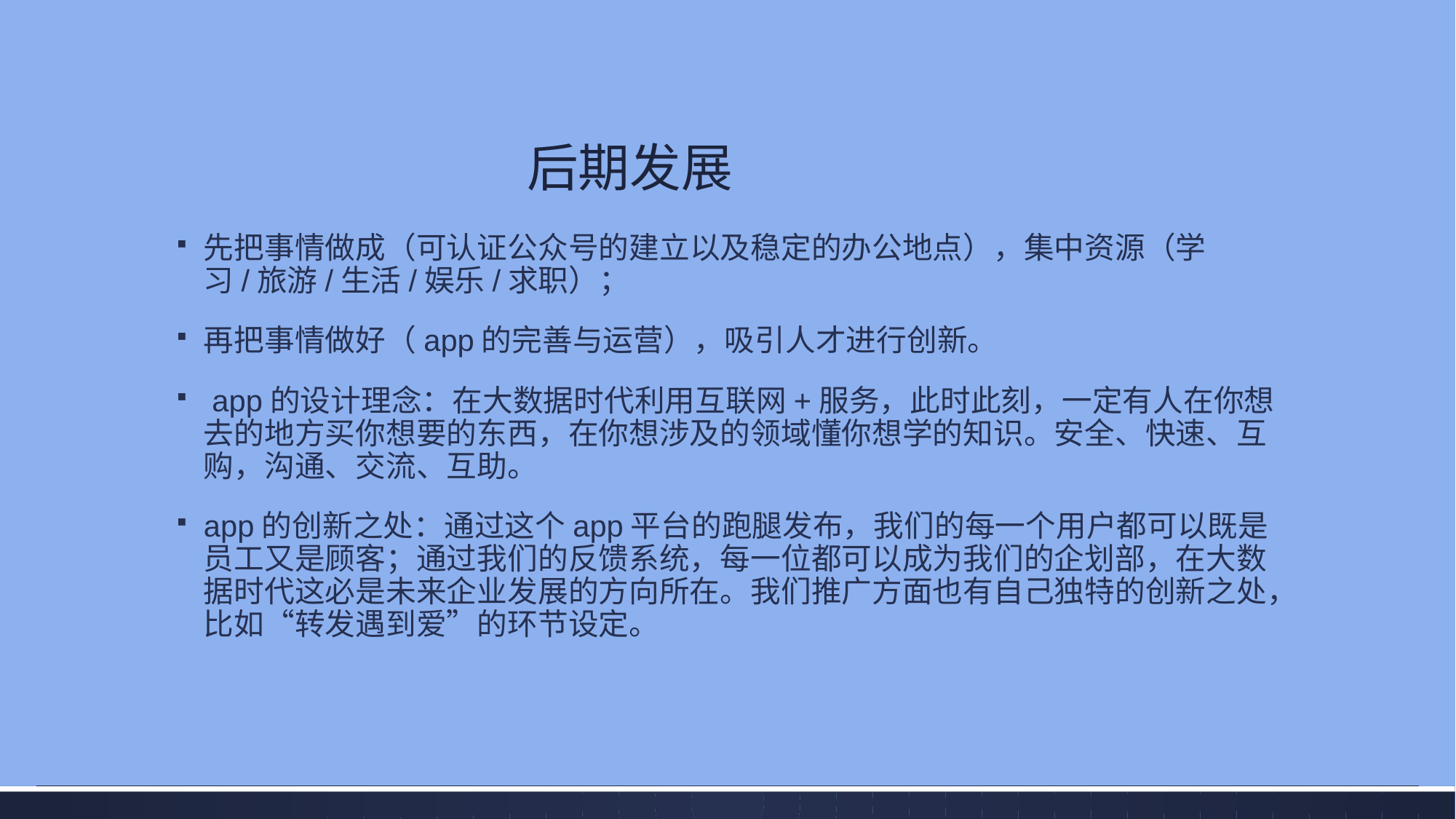

# 后期发展
先把事情做成（可认证公众号的建立以及稳定的办公地点），集中资源（学习/旅游/生活/娱乐/求职）；
再把事情做好（app的完善与运营），吸引人才进行创新。
 app的设计理念：在大数据时代利用互联网+服务，此时此刻，一定有人在你想去的地方买你想要的东西，在你想涉及的领域懂你想学的知识。安全、快速、互购，沟通、交流、互助。
app的创新之处：通过这个app平台的跑腿发布，我们的每一个用户都可以既是员工又是顾客；通过我们的反馈系统，每一位都可以成为我们的企划部，在大数据时代这必是未来企业发展的方向所在。我们推广方面也有自己独特的创新之处，比如“转发遇到爱”的环节设定。